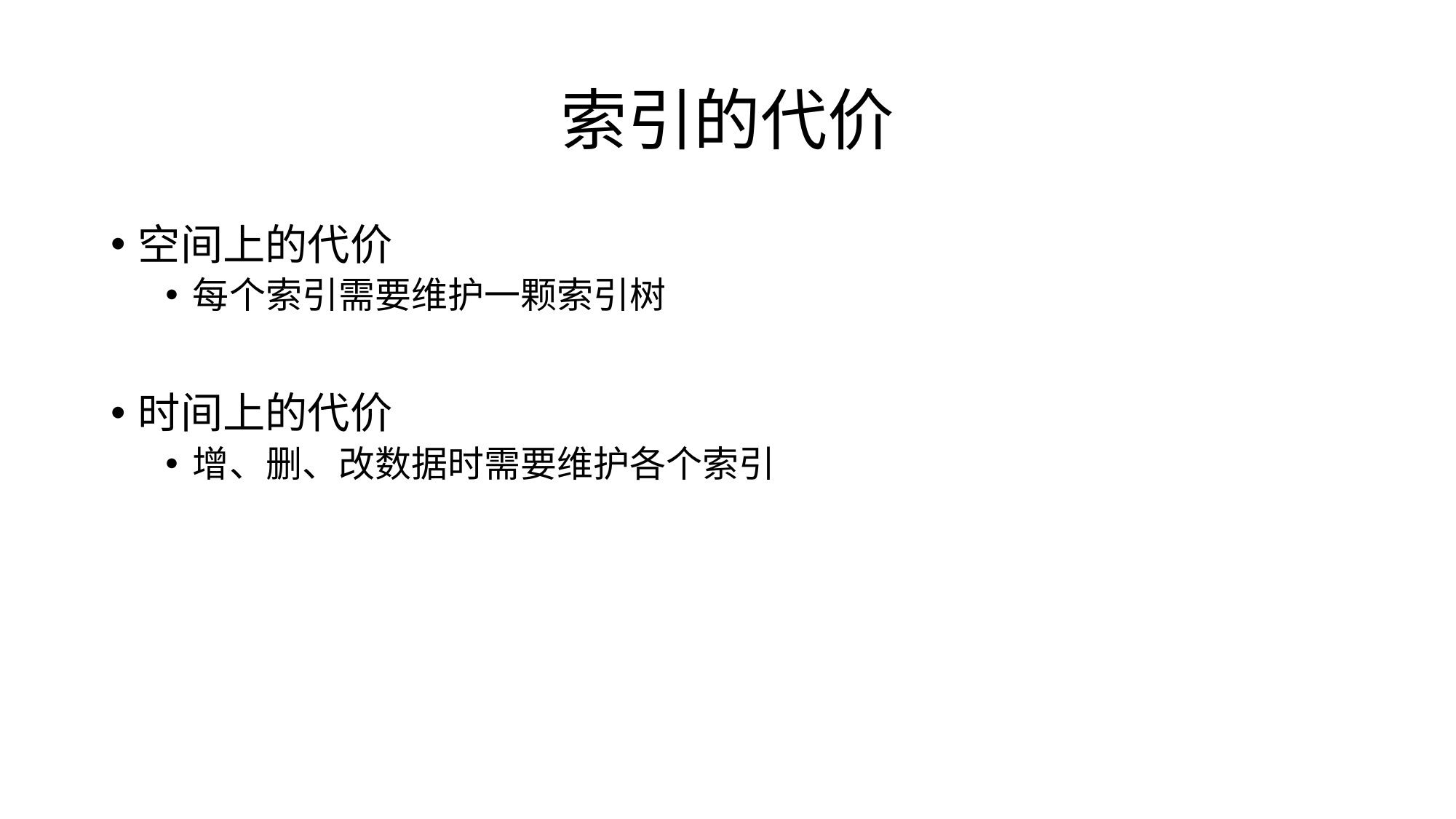

# 索引的代价
空间上的代价
每个索引需要维护一颗索引树

时间上的代价
增、删、改数据时需要维护各个索引